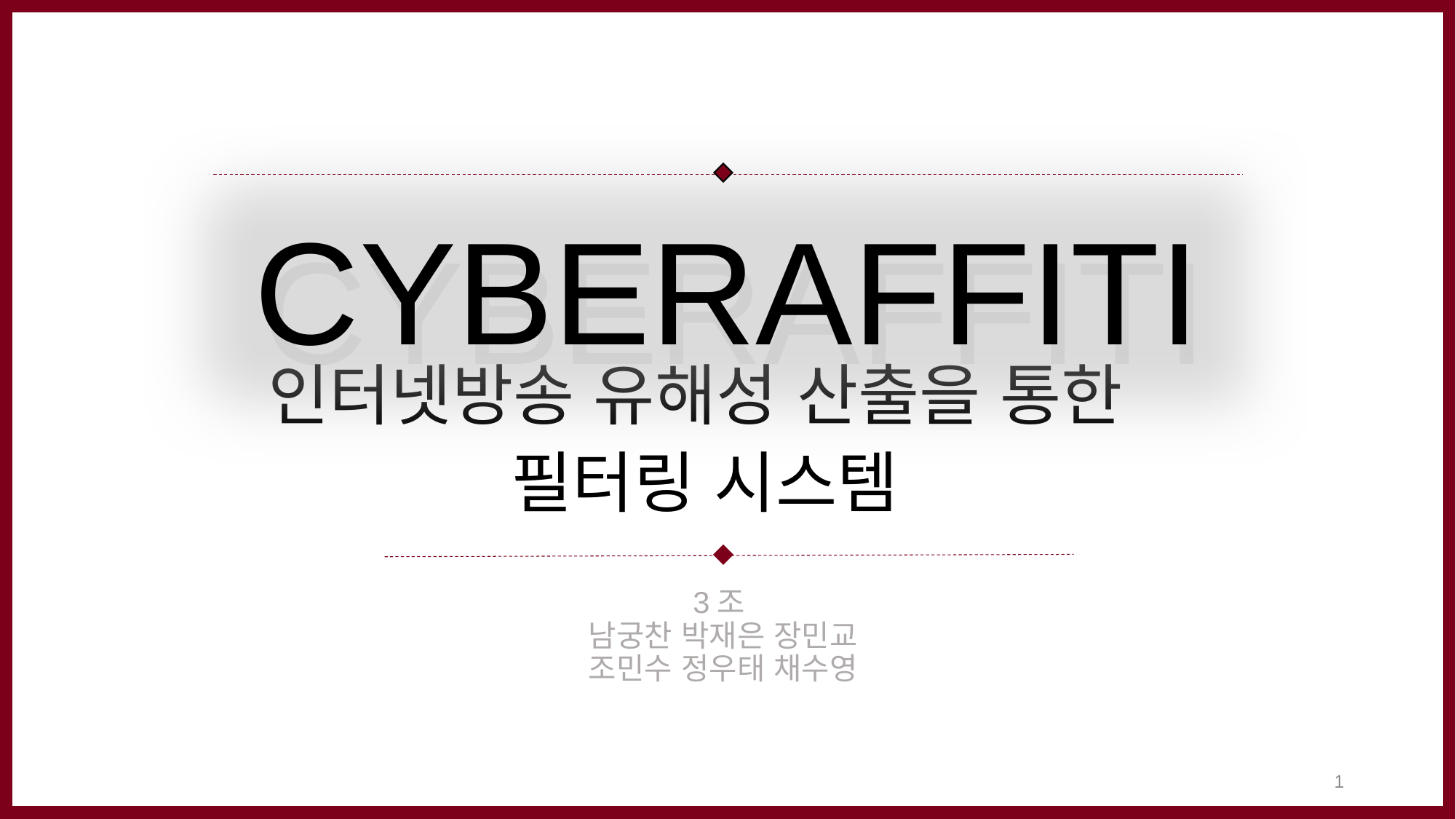

CYBERAFFITI
# CYBERAFFITI

인터넷방송 유해성 산출을 통한
필터링 시스템

3조
남궁찬 박재은 장민교
조민수 정우태 채수영
1